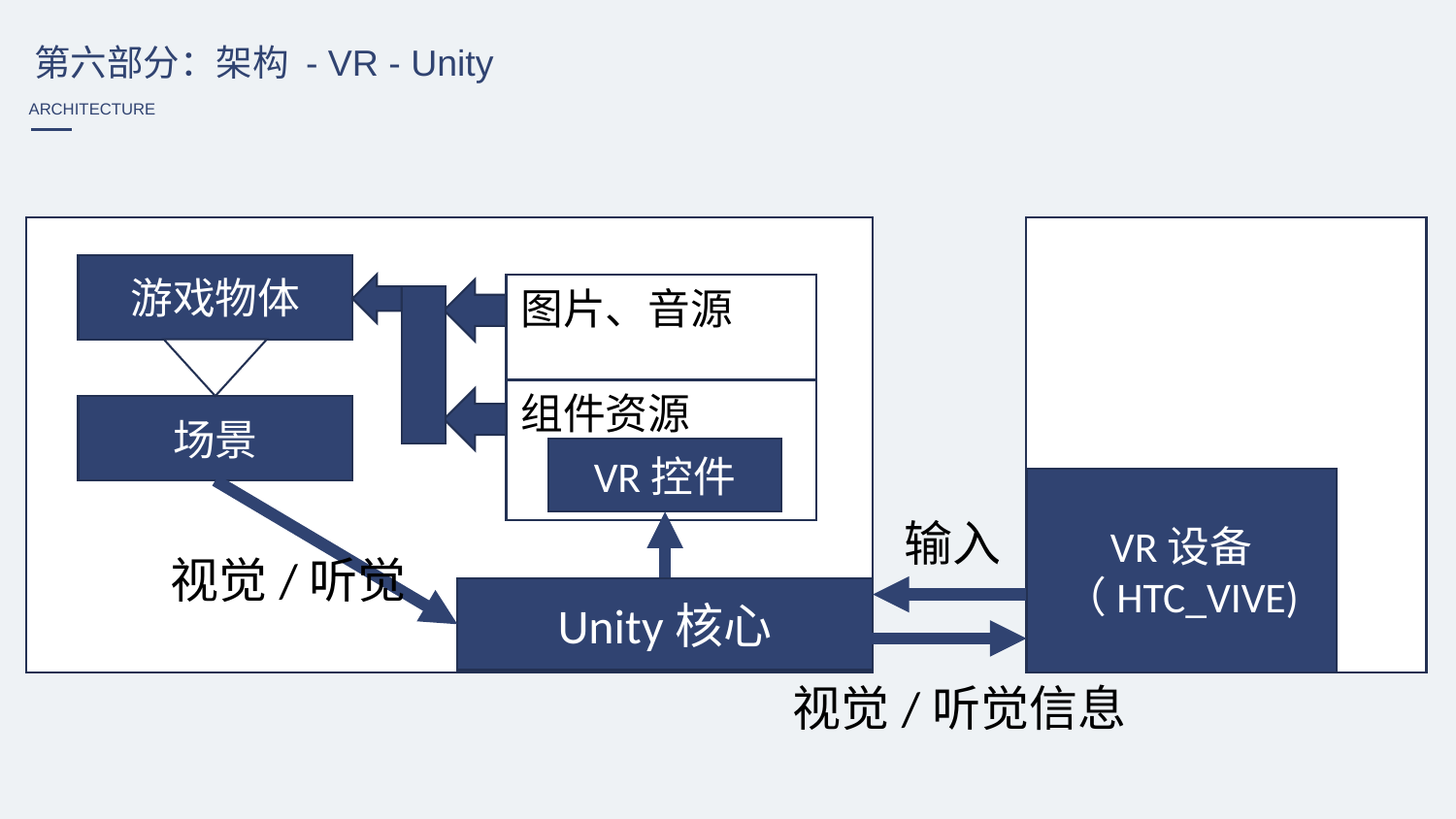

第六部分：架构 - VR - Unity
ARCHITECTURE

游戏物体

图片、音源

组件资源

场景
VR控件
VR设备
（HTC_VIVE)
输入
视觉/听觉
Unity核心
视觉/听觉信息